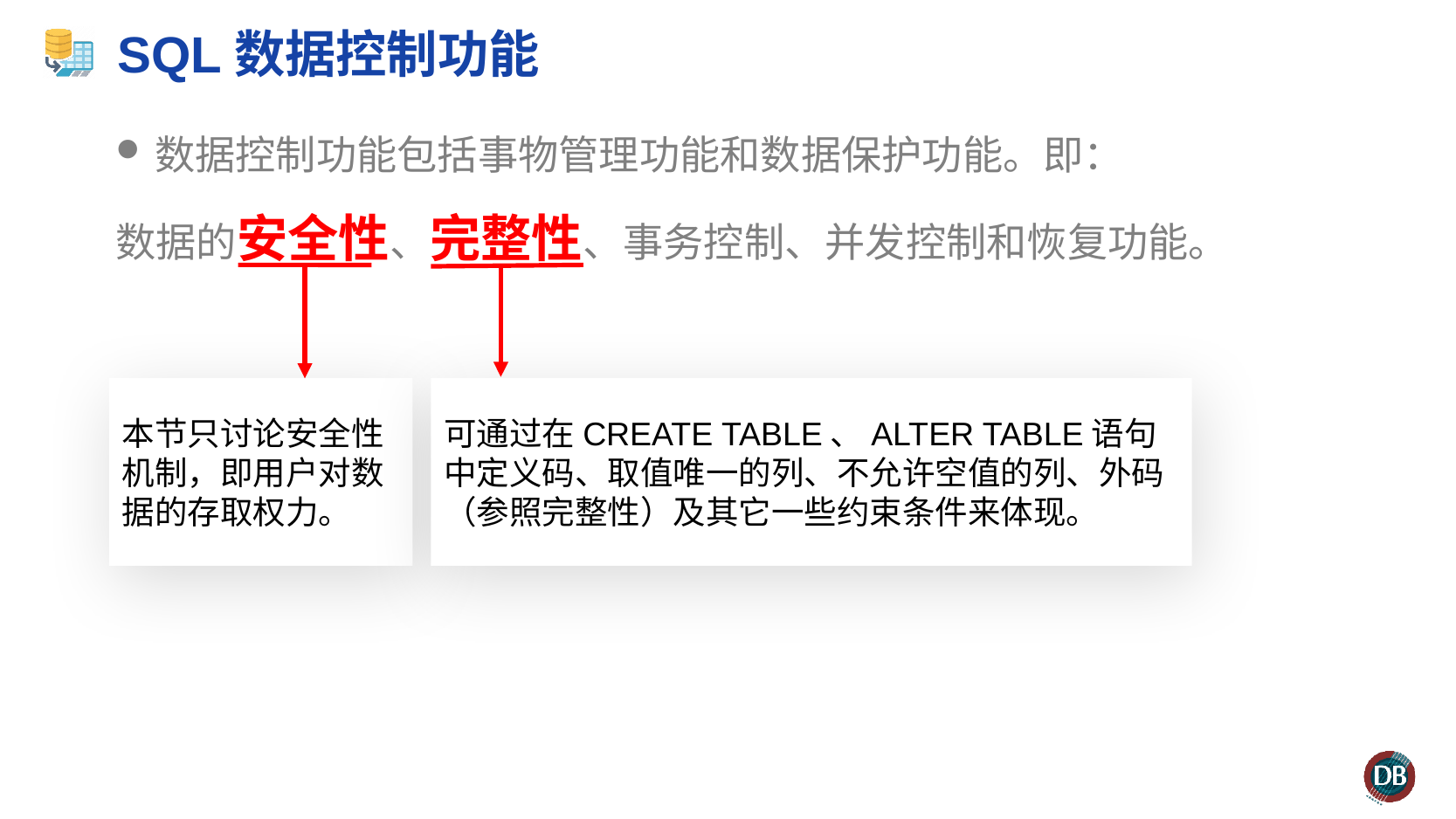

# SQL数据控制功能
数据控制功能包括事物管理功能和数据保护功能。即：
数据的安全性、完整性、事务控制、并发控制和恢复功能。

本节只讨论安全性机制，即用户对数据的存取权力。
可通过在CREATE TABLE、ALTER TABLE语句中定义码、取值唯一的列、不允许空值的列、外码（参照完整性）及其它一些约束条件来体现。